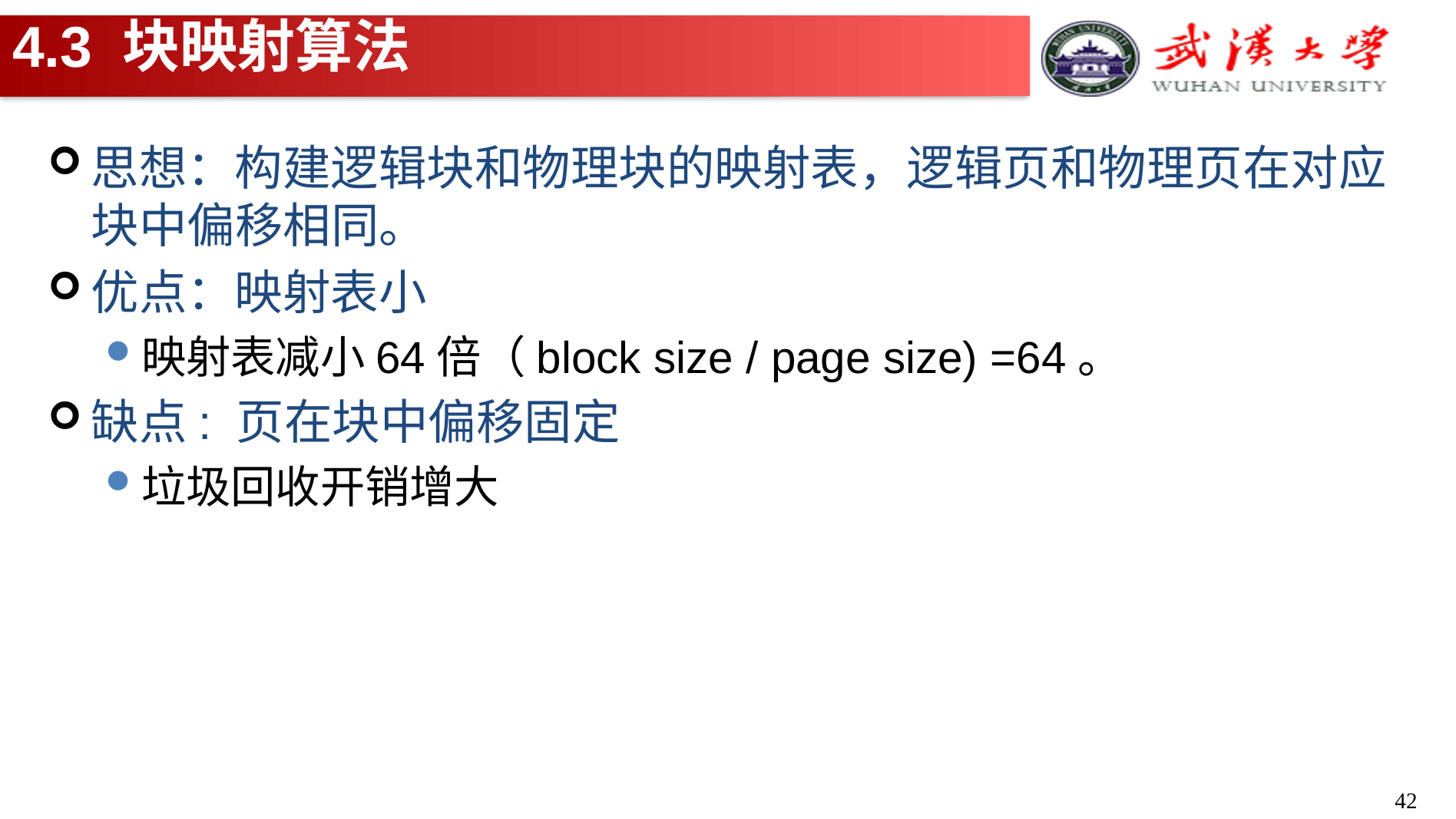

# 4.3 块映射算法
思想：构建逻辑块和物理块的映射表，逻辑页和物理页在对应块中偏移相同。
优点：映射表小
映射表减小64倍（block size / page size) =64。
缺点: 页在块中偏移固定
垃圾回收开销增大